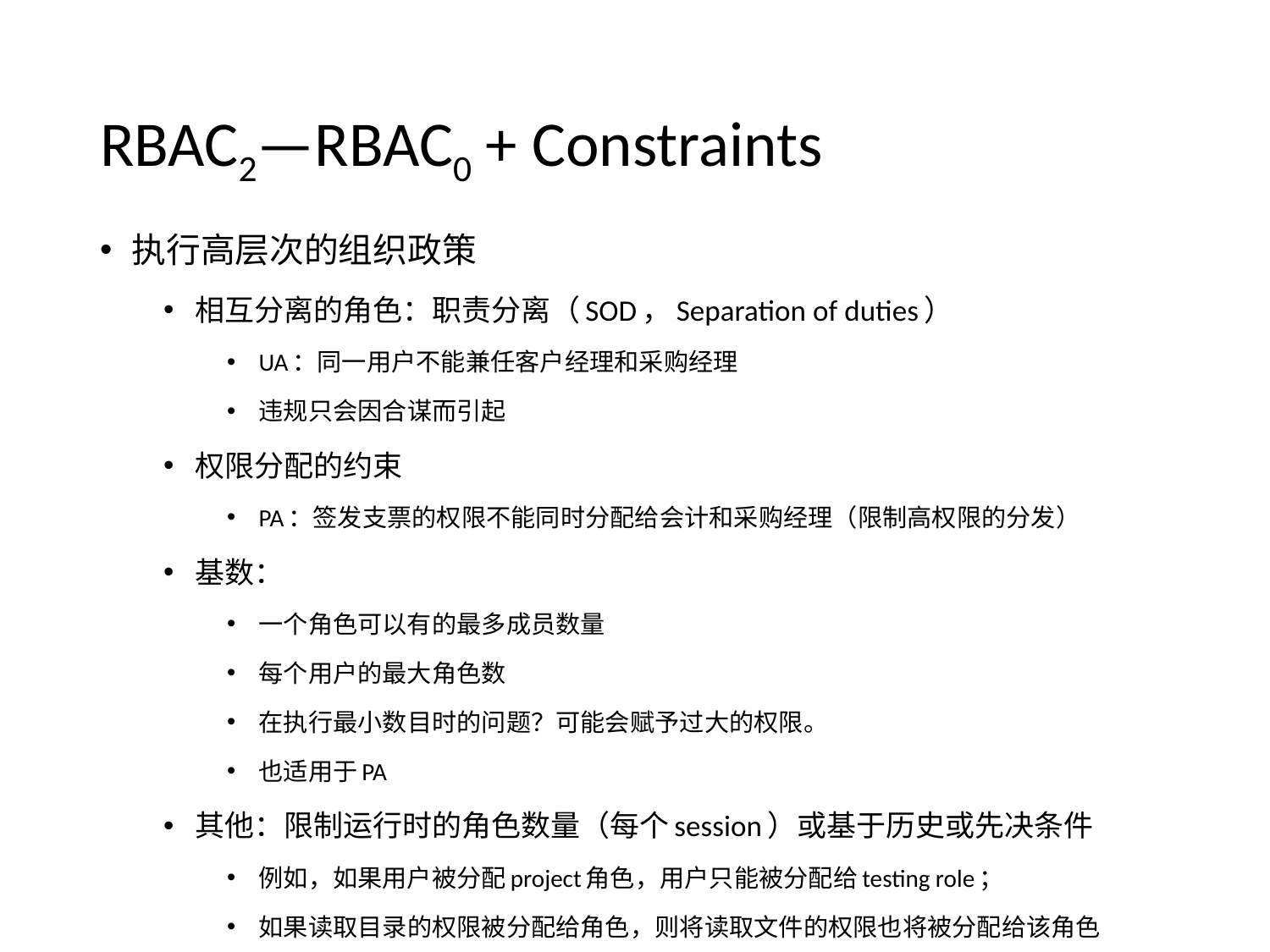

# RBAC2—RBAC0 + Constraints
执行高层次的组织政策
相互分离的角色：职责分离（SOD，Separation of duties）
UA：同一用户不能兼任客户经理和采购经理
违规只会因合谋而引起
权限分配的约束
PA：签发支票的权限不能同时分配给会计和采购经理（限制高权限的分发）
基数：
一个角色可以有的最多成员数量
每个用户的最大角色数
在执行最小数目时的问题？可能会赋予过大的权限。
也适用于PA
其他：限制运行时的角色数量（每个session）或基于历史或先决条件
例如，如果用户被分配project角色，用户只能被分配给testing role；
如果读取目录的权限被分配给角色，则将读取文件的权限也将被分配给该角色